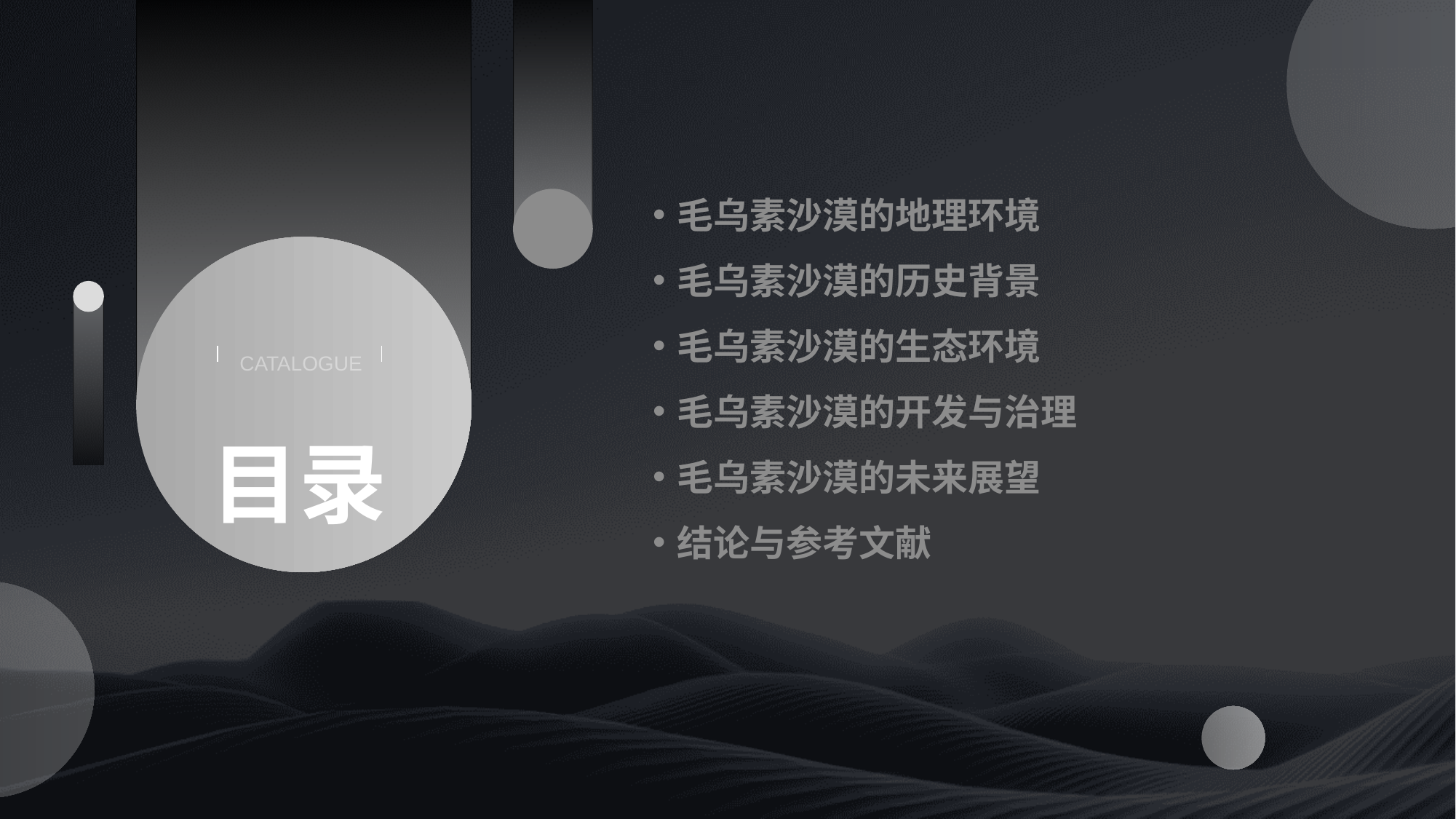

毛乌素沙漠的地理环境
毛乌素沙漠的历史背景
毛乌素沙漠的生态环境
毛乌素沙漠的开发与治理
毛乌素沙漠的未来展望
结论与参考文献

CATALOGUE
目录